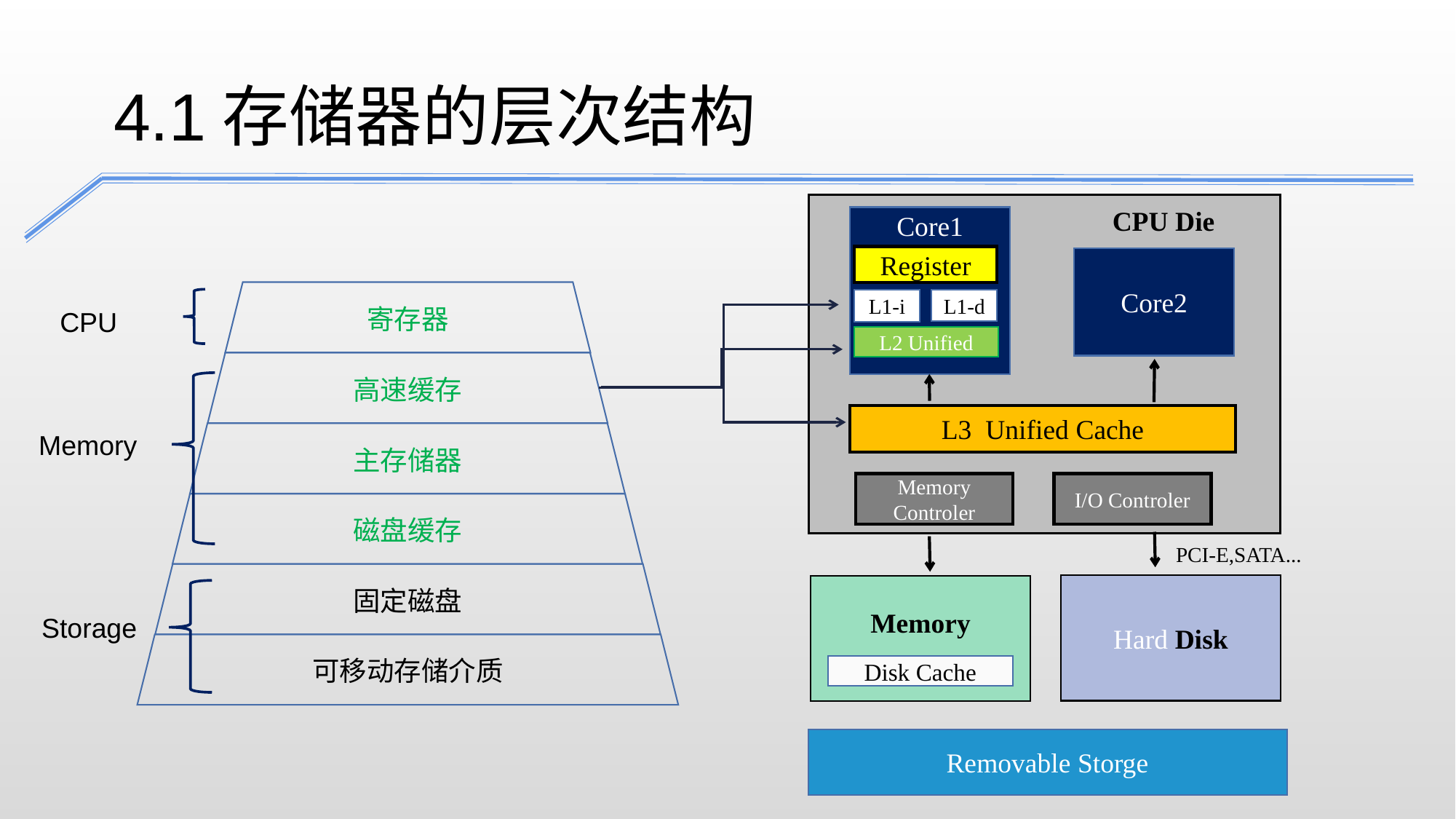

4.1存储器的层次结构

CPU Die
Core1

Register
Core2
寄存器

L1-d
L1-i
CPU
L2 Unified
高速缓存

L3  Unified Cache
Memory
主存储器
Memory Controler
I/O Controler
磁盘缓存
PCI-E,SATA...
固定磁盘
Hard Disk
Memory

Storage
可移动存储介质
Disk Cache
Removable Storge